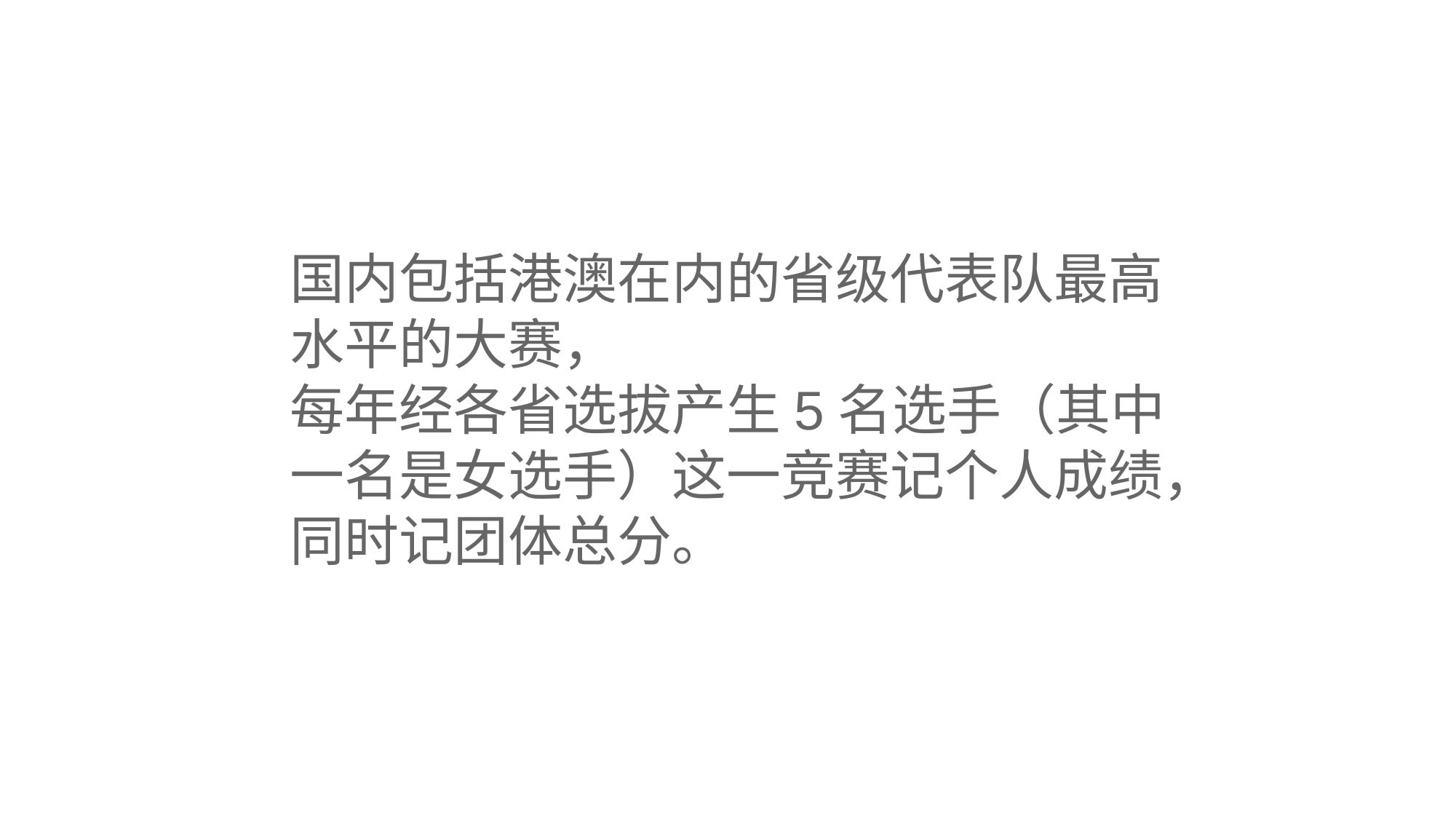

国内包括港澳在内的省级代表队最高水平的大赛，
每年经各省选拔产生5名选手（其中一名是女选手）这一竞赛记个人成绩，同时记团体总分。